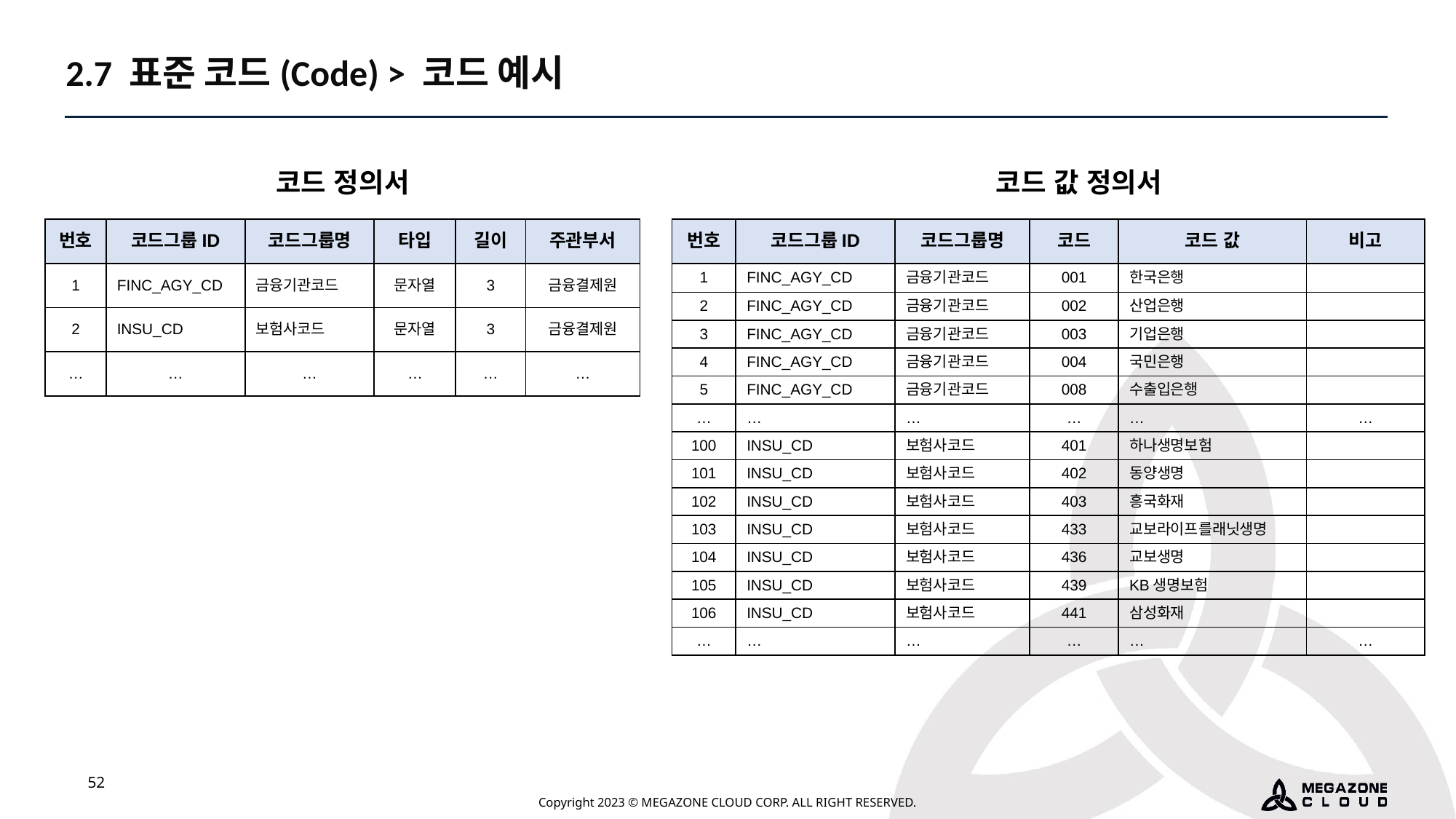

2.7 표준 코드(Code) > 코드 예시
코드 정의서
코드 값 정의서
| 번호 | 코드그룹ID | 코드그룹명 | 타입 | 길이 | 주관부서 |
| --- | --- | --- | --- | --- | --- |
| 1 | FINC\_AGY\_CD | 금융기관코드 | 문자열 | 3 | 금융결제원 |
| 2 | INSU\_CD | 보험사코드 | 문자열 | 3 | 금융결제원 |
| … | … | … | … | … | … |
| 번호 | 코드그룹ID | 코드그룹명 | 코드 | 코드 값 | 비고 |
| --- | --- | --- | --- | --- | --- |
| 1 | FINC\_AGY\_CD | 금융기관코드 | 001 | 한국은행 |  |
| 2 | FINC\_AGY\_CD | 금융기관코드 | 002 | 산업은행 |  |
| 3 | FINC\_AGY\_CD | 금융기관코드 | 003 | 기업은행 |  |
| 4 | FINC\_AGY\_CD | 금융기관코드 | 004 | 국민은행 |  |
| 5 | FINC\_AGY\_CD | 금융기관코드 | 008 | 수출입은행 |  |
| … | … | … | … | … | … |
| 100 | INSU\_CD | 보험사코드 | 401 | 하나생명보험 |  |
| 101 | INSU\_CD | 보험사코드 | 402 | 동양생명 |  |
| 102 | INSU\_CD | 보험사코드 | 403 | 흥국화재 |  |
| 103 | INSU\_CD | 보험사코드 | 433 | 교보라이프를래닛생명 |  |
| 104 | INSU\_CD | 보험사코드 | 436 | 교보생명 |  |
| 105 | INSU\_CD | 보험사코드 | 439 | KB생명보험 |  |
| 106 | INSU\_CD | 보험사코드 | 441 | 삼성화재 |  |
| … | … | … | … | … | … |